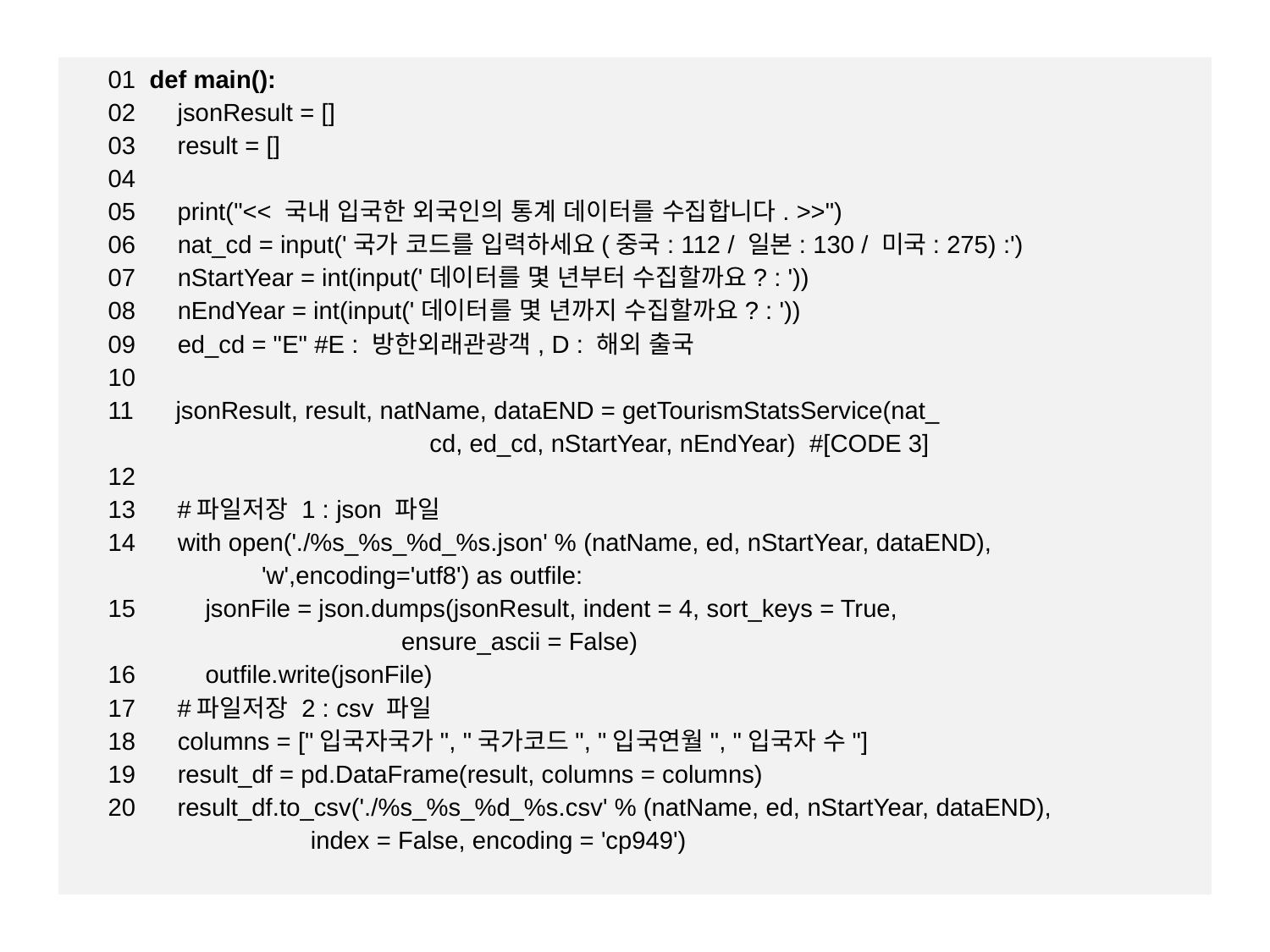

01  def main():
02      jsonResult = []
03      result = []
04
05      print("<< 국내 입국한 외국인의 통계 데이터를 수집합니다. >>")
06      nat_cd = input('국가 코드를 입력하세요(중국: 112 / 일본: 130 / 미국: 275) :')
07      nStartYear = int(input('데이터를 몇 년부터 수집할까요? : '))
08      nEndYear = int(input('데이터를 몇 년까지 수집할까요? : '))
09      ed_cd = "E" #E : 방한외래관광객, D : 해외 출국
10
11      jsonResult, result, natName, dataEND = getTourismStatsService(nat_
                                              cd, ed_cd, nStartYear, nEndYear)  #[CODE 3]
12
13      #파일저장 1 : json 파일
14      with open('./%s_%s_%d_%s.json' % (natName, ed, nStartYear, dataEND),
                      'w',encoding='utf8') as outfile:
15          jsonFile = json.dumps(jsonResult, indent = 4, sort_keys = True,
                                          ensure_ascii = False)
16          outfile.write(jsonFile)
17      #파일저장 2 : csv 파일
18      columns = ["입국자국가", "국가코드", "입국연월", "입국자 수"]
19      result_df = pd.DataFrame(result, columns = columns)
20      result_df.to_csv('./%s_%s_%d_%s.csv' % (natName, ed, nStartYear, dataEND),
                             index = False, encoding = 'cp949')